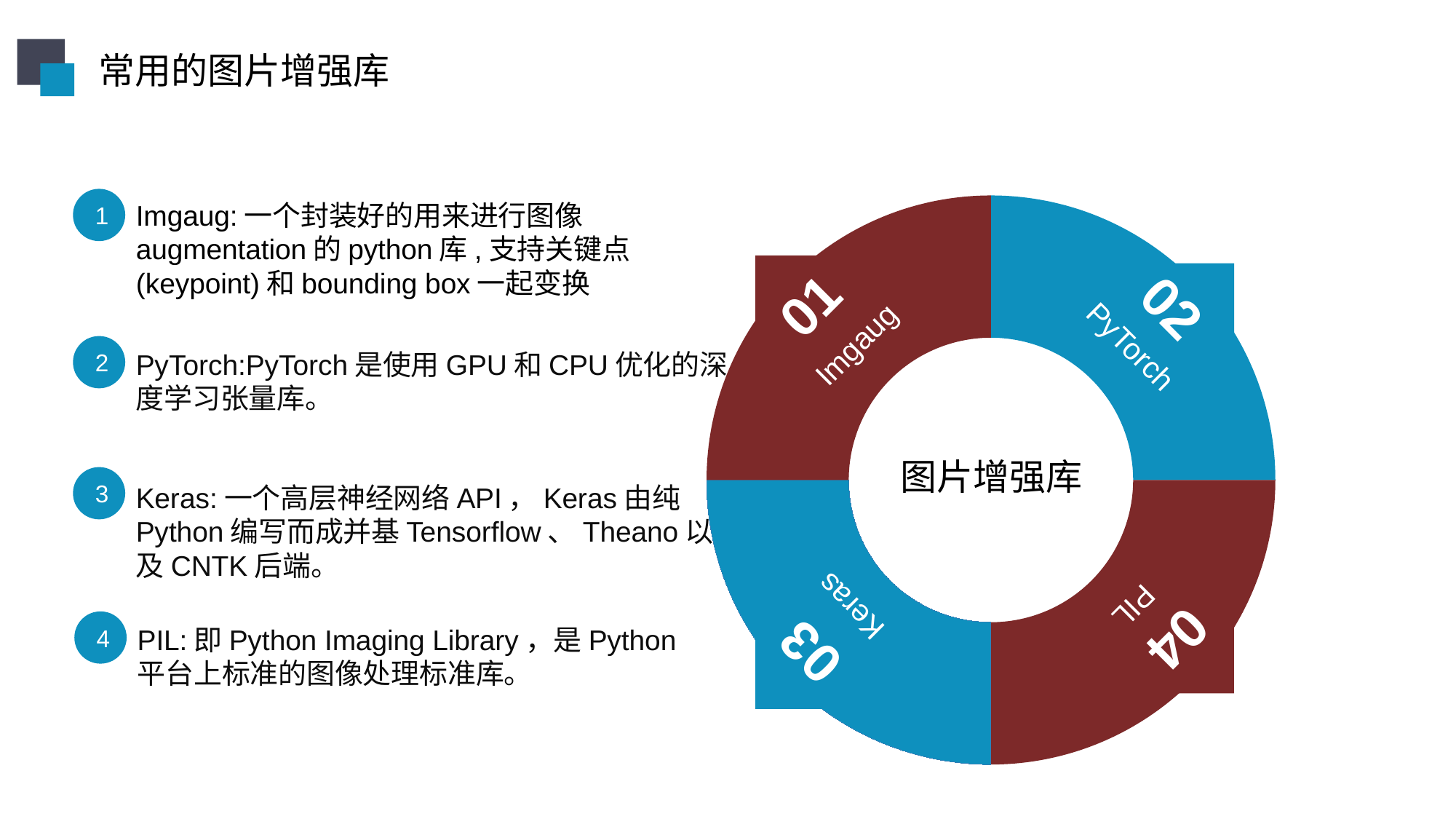

常用的图片增强库

### Chart

| Category | 销售额 |
|---|---|
| 第一季度 | 30.0 |
| 第二季度 | 30.0 |
| 第三季度 | 30.0 |
| 第四季度 | 30.0 |

01
02
Imgaug
PyTorch
Keras
PIL
04

03

1
Imgaug:一个封装好的用来进行图像augmentation的python库,支持关键点(keypoint)和bounding box一起变换
2
PyTorch:PyTorch是使用GPU和CPU优化的深度学习张量库。
图片增强库
3
Keras:一个高层神经网络API，Keras由纯Python编写而成并基Tensorflow、Theano以及CNTK后端。
4
PIL:即Python Imaging Library，是Python平台上标准的图像处理标准库。